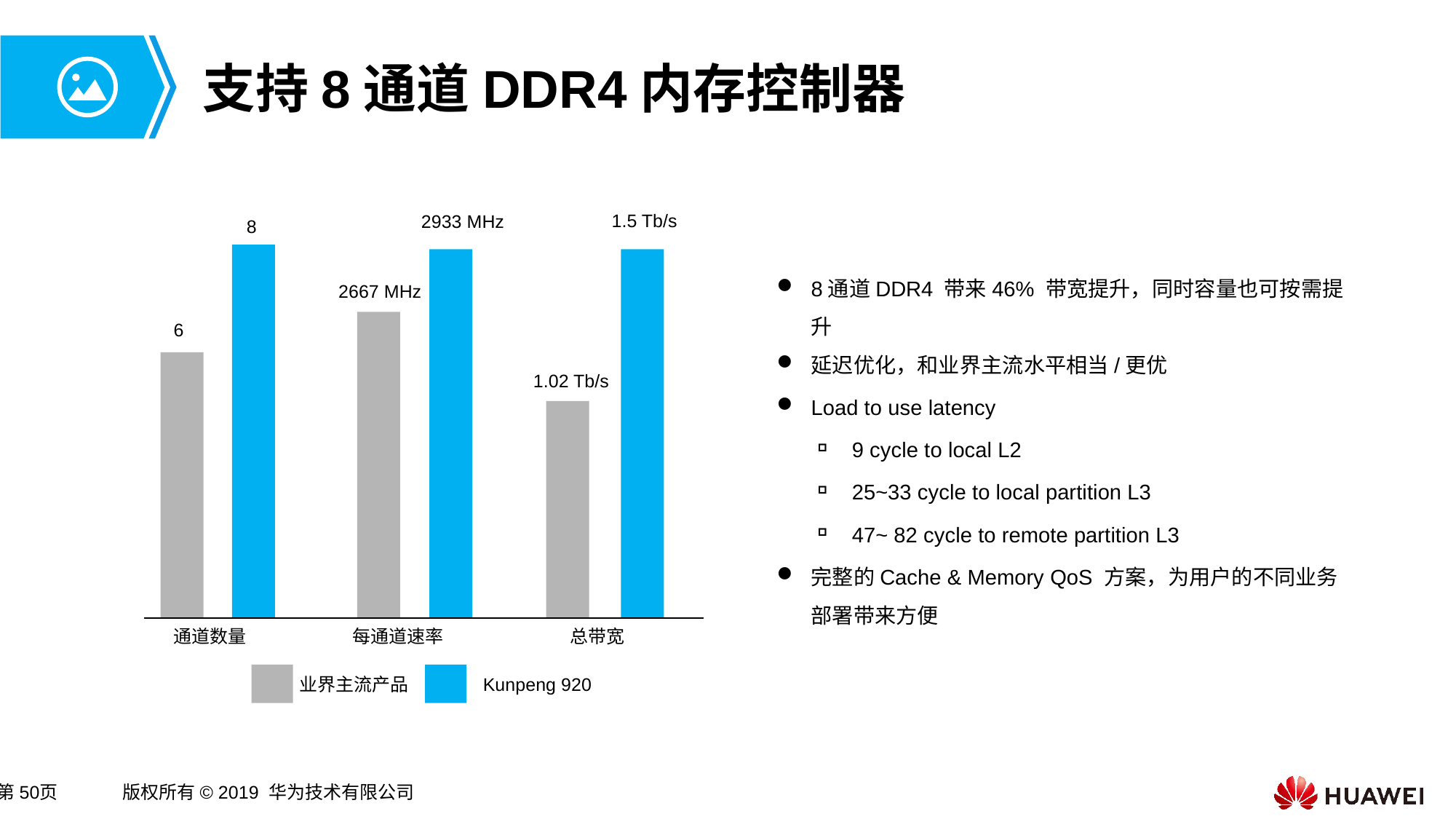

内存带宽
# 支持8通道DDR4内存控制器
1.5 Tb/s
2933 MHz
8

8通道DDR4 带来46% 带宽提升，同时容量也可按需提升
延迟优化，和业界主流水平相当/更优
Load to use latency
9 cycle to local L2
25~33 cycle to local partition L3
47~ 82 cycle to remote partition L3
完整的Cache & Memory QoS 方案，为用户的不同业务部署带来方便

2667 MHz

6

1.02 Tb/s

通道数量
每通道速率
总带宽

业界主流产品
Kunpeng 920